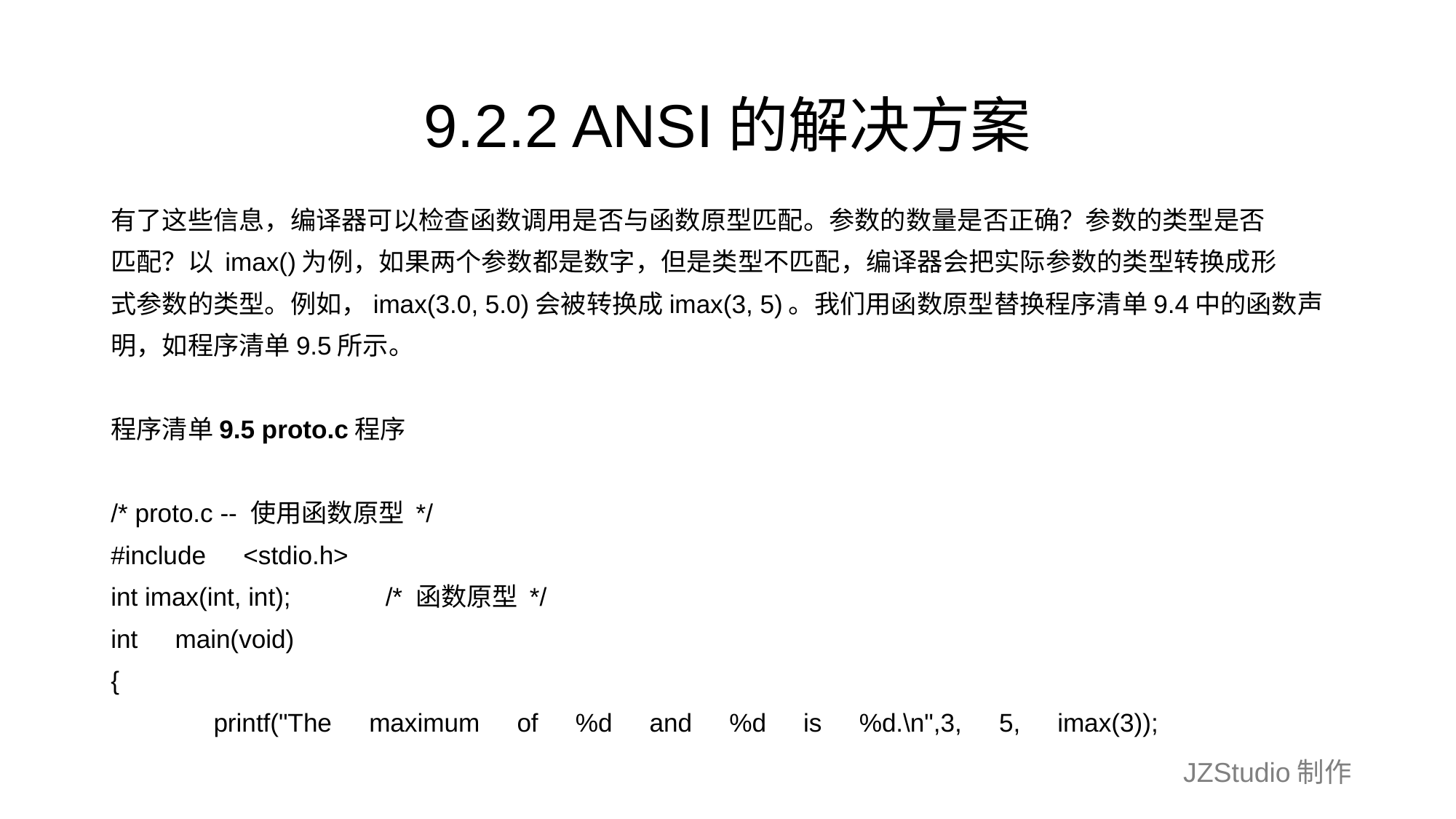

# 9.2.2 ANSI的解决方案
有了这些信息，编译器可以检查函数调用是否与函数原型匹配。参数的数量是否正确？参数的类型是否
匹配？以 imax()为例，如果两个参数都是数字，但是类型不匹配，编译器会把实际参数的类型转换成形
式参数的类型。例如，imax(3.0, 5.0)会被转换成imax(3, 5)。我们用函数原型替换程序清单9.4中的函数声
明，如程序清单9.5所示。

程序清单9.5 proto.c程序

/* proto.c -- 使用函数原型 */
#include　<stdio.h>
int imax(int, int);　　　 /* 函数原型 */
int　main(void)
{
	printf("The　maximum　of　%d　and　%d　is　%d.\n",3,　5,　imax(3));